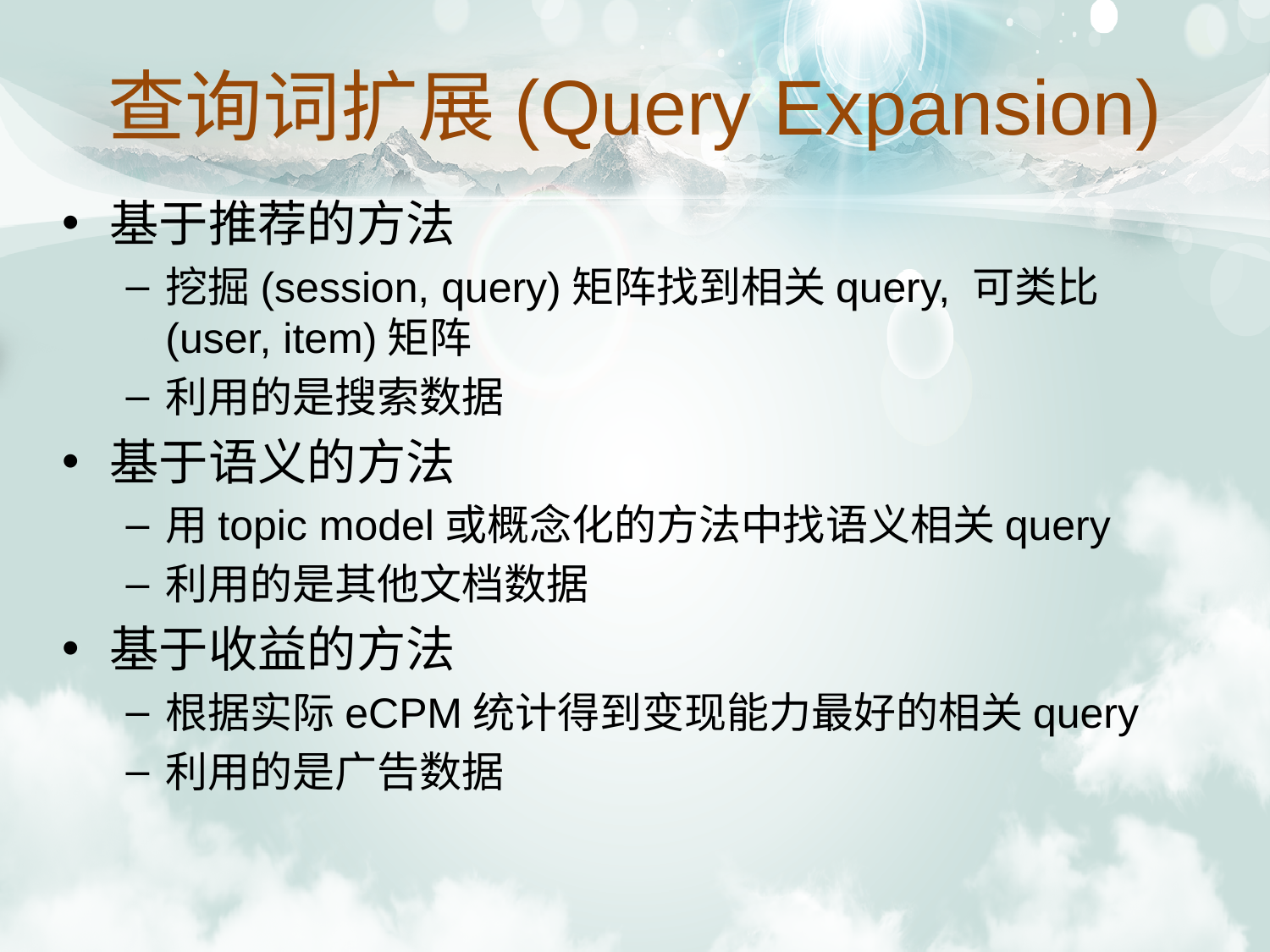

查询词扩展(Query Expansion)
基于推荐的方法
挖掘(session, query)矩阵找到相关query, 可类比(user, item)矩阵
利用的是搜索数据
基于语义的方法
用topic model或概念化的方法中找语义相关query
利用的是其他文档数据
基于收益的方法
根据实际eCPM统计得到变现能力最好的相关query
利用的是广告数据